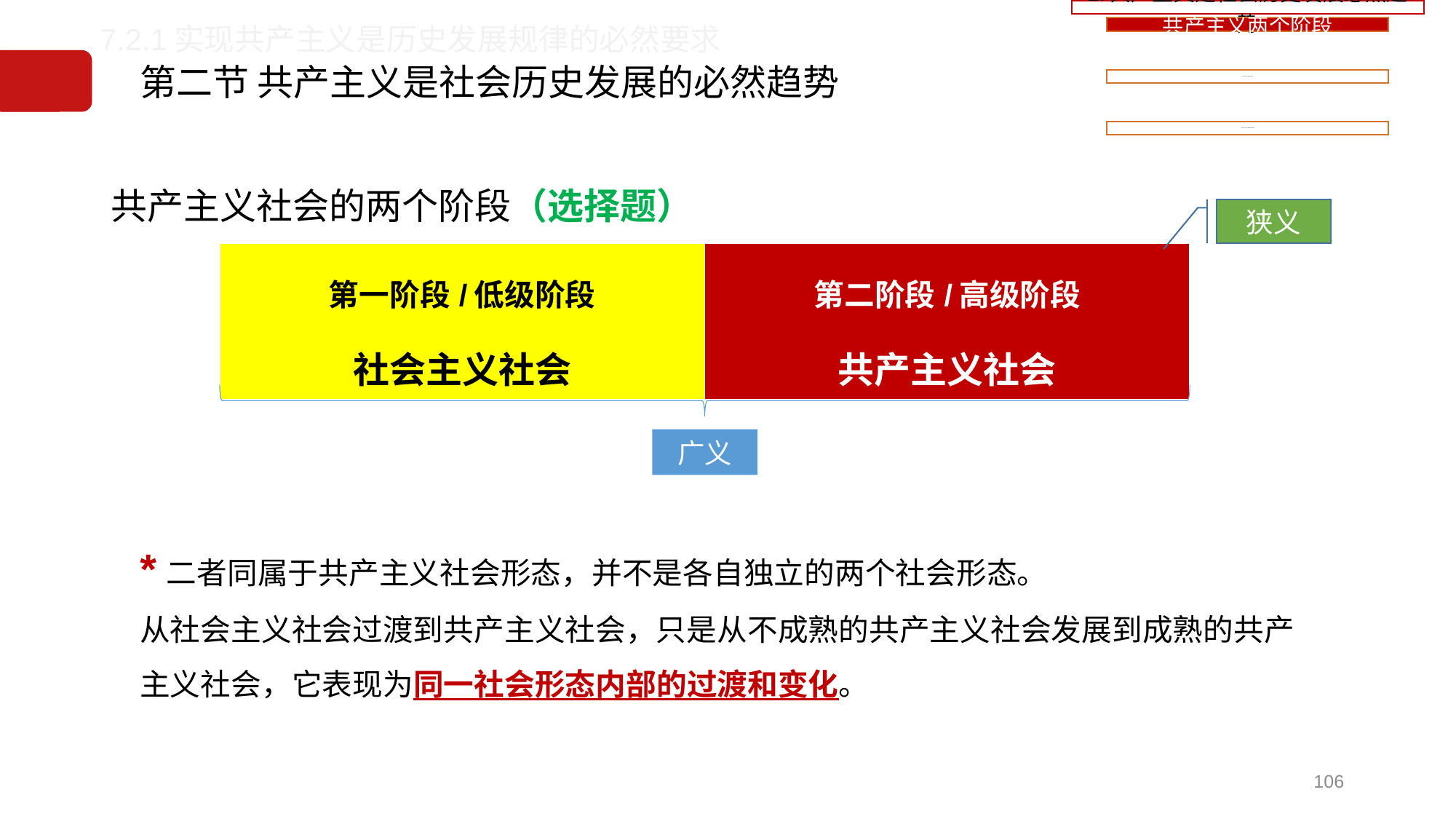

7.2.1实现共产主义是历史发展规律的必然要求

2.共产主义是社会历史发展必然趋势
共产主义两个阶段
实现共产主义是人类最伟大的事业
实现共产主义是一个不断实践的长期过程
# 第二节 共产主义是社会历史发展的必然趋势
共产主义社会的两个阶段（选择题）
狭义
| 第一阶段/低级阶段 社会主义社会 | 第二阶段/高级阶段 共产主义社会 |
| --- | --- |
广义
*二者同属于共产主义社会形态，并不是各自独立的两个社会形态。
从社会主义社会过渡到共产主义社会，只是从不成熟的共产主义社会发展到成熟的共产主义社会，它表现为同一社会形态内部的过渡和变化。
106